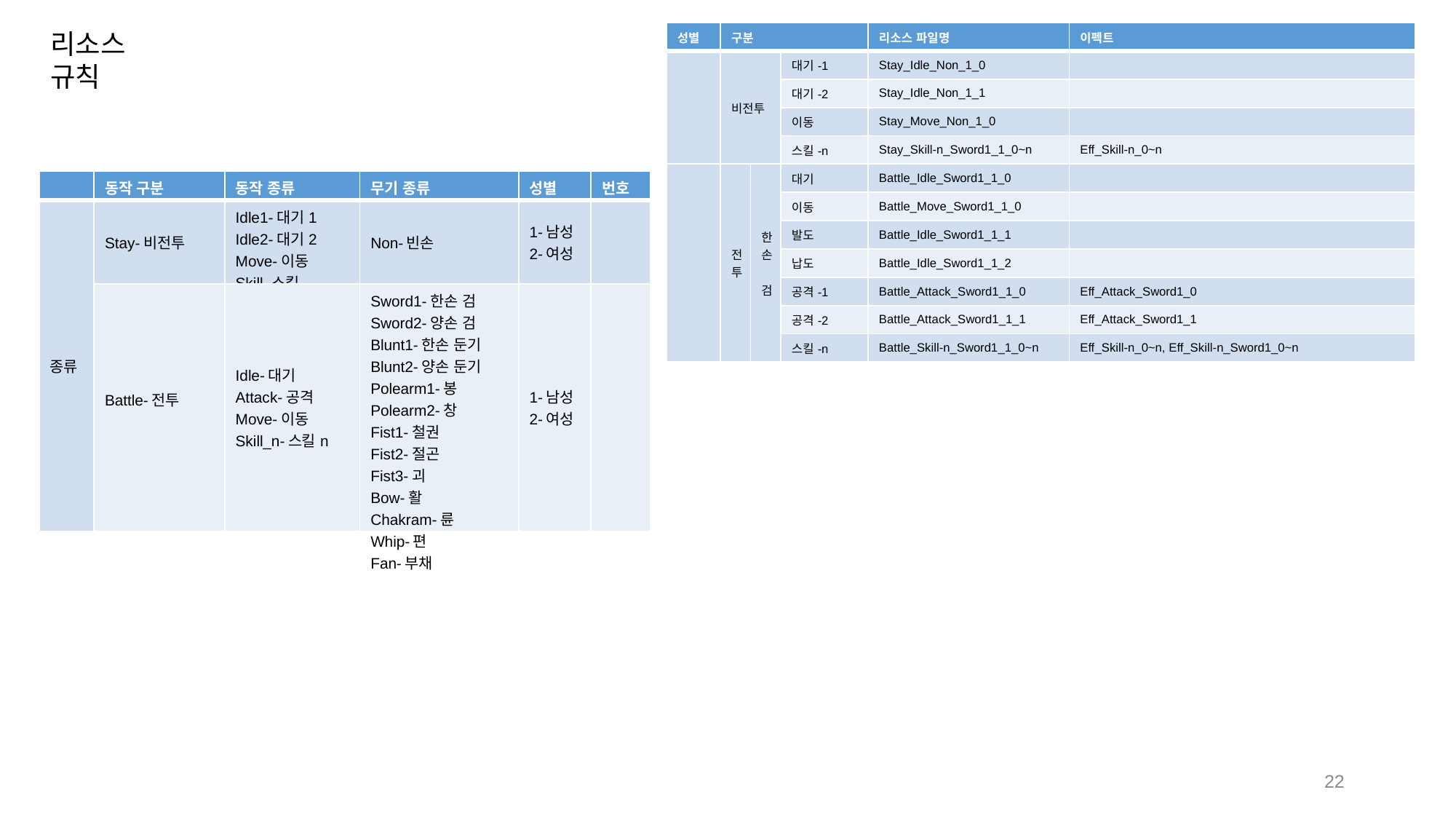

리소스
규칙
| 성별 | 구분 |  | 구분 | 리소스 파일명 | 이펙트 |
| --- | --- | --- | --- | --- | --- |
|  | 비전투 |  | 대기-1 | Stay\_Idle\_Non\_1\_0 |  |
|  |  |  | 대기-2 | Stay\_Idle\_Non\_1\_1 |  |
|  |  |  | 이동 | Stay\_Move\_Non\_1\_0 |  |
|  |  |  | 스킬-n | Stay\_Skill-n\_Sword1\_1\_0~n | Eff\_Skill-n\_0~n |
|  | 전투 | 한손 검 | 대기 | Battle\_Idle\_Sword1\_1\_0 |  |
|  |  |  | 이동 | Battle\_Move\_Sword1\_1\_0 |  |
|  |  |  | 발도 | Battle\_Idle\_Sword1\_1\_1 |  |
|  |  |  | 납도 | Battle\_Idle\_Sword1\_1\_2 |  |
|  |  |  | 공격-1 | Battle\_Attack\_Sword1\_1\_0 | Eff\_Attack\_Sword1\_0 |
|  |  |  | 공격-2 | Battle\_Attack\_Sword1\_1\_1 | Eff\_Attack\_Sword1\_1 |
|  |  |  | 스킬-n | Battle\_Skill-n\_Sword1\_1\_0~n | Eff\_Skill-n\_0~n, Eff\_Skill-n\_Sword1\_0~n |
|  | 동작 구분 | 동작 종류 | 무기 종류 | 성별 | 번호 |
| --- | --- | --- | --- | --- | --- |
| 종류 | Stay-비전투 | Idle1-대기1 Idle2-대기2 Move-이동 Skill-스킬 | Non-빈손 | 1-남성 2-여성 |  |
|  | Battle-전투 | Idle-대기 Attack-공격 Move-이동 Skill\_n-스킬n | Sword1-한손 검 Sword2-양손 검 Blunt1-한손 둔기 Blunt2-양손 둔기 Polearm1-봉 Polearm2-창 Fist1-철권 Fist2-절곤 Fist3-괴 Bow-활 Chakram-륜 Whip-편 Fan-부채 | 1-남성 2-여성 |  |
22